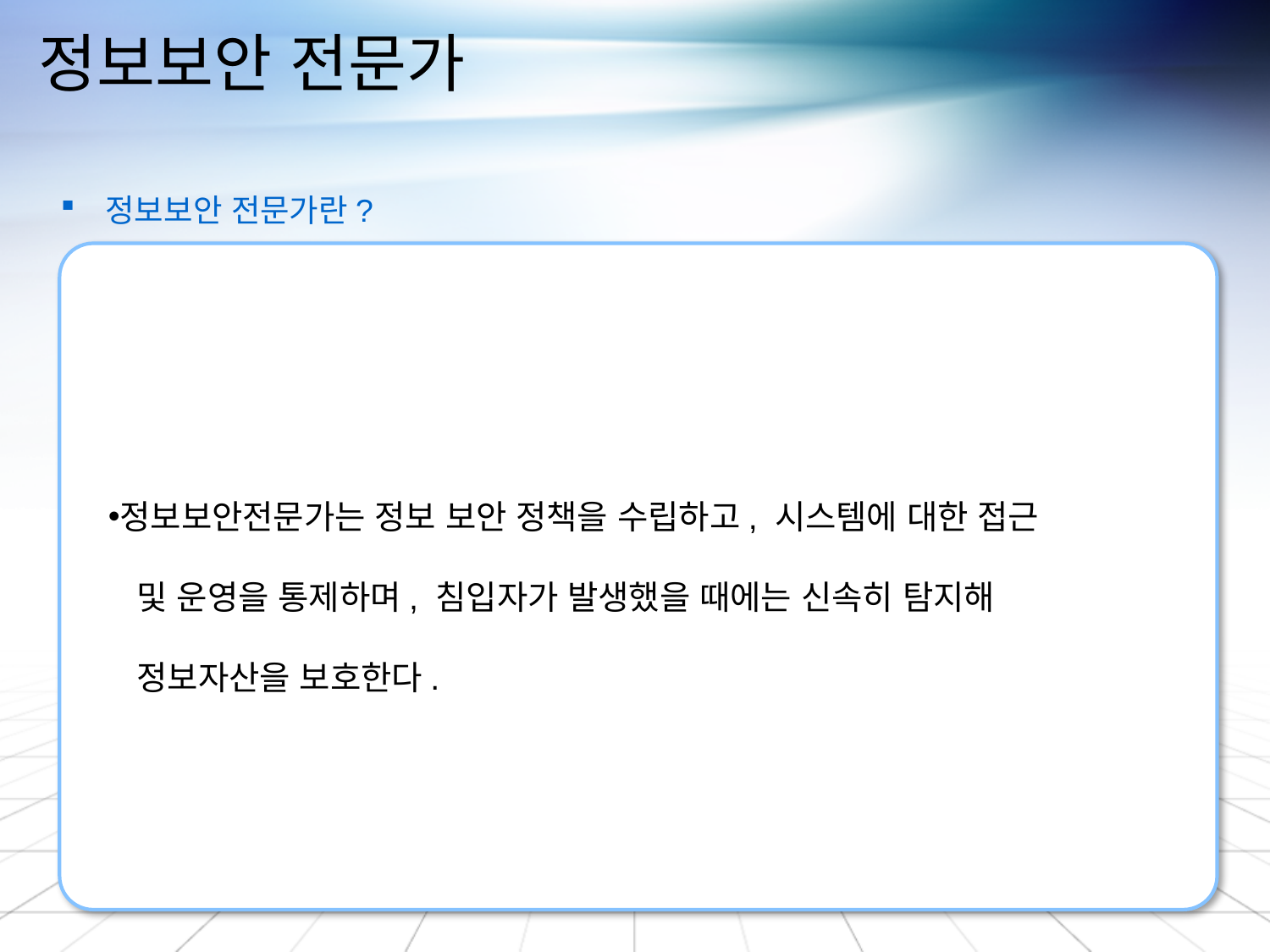

# 정보보안 전문가
 정보보안 전문가란?

정보보안전문가는 정보 보안 정책을 수립하고, 시스템에 대한 접근
  및 운영을 통제하며, 침입자가 발생했을 때에는 신속히 탐지해
  정보자산을 보호한다.